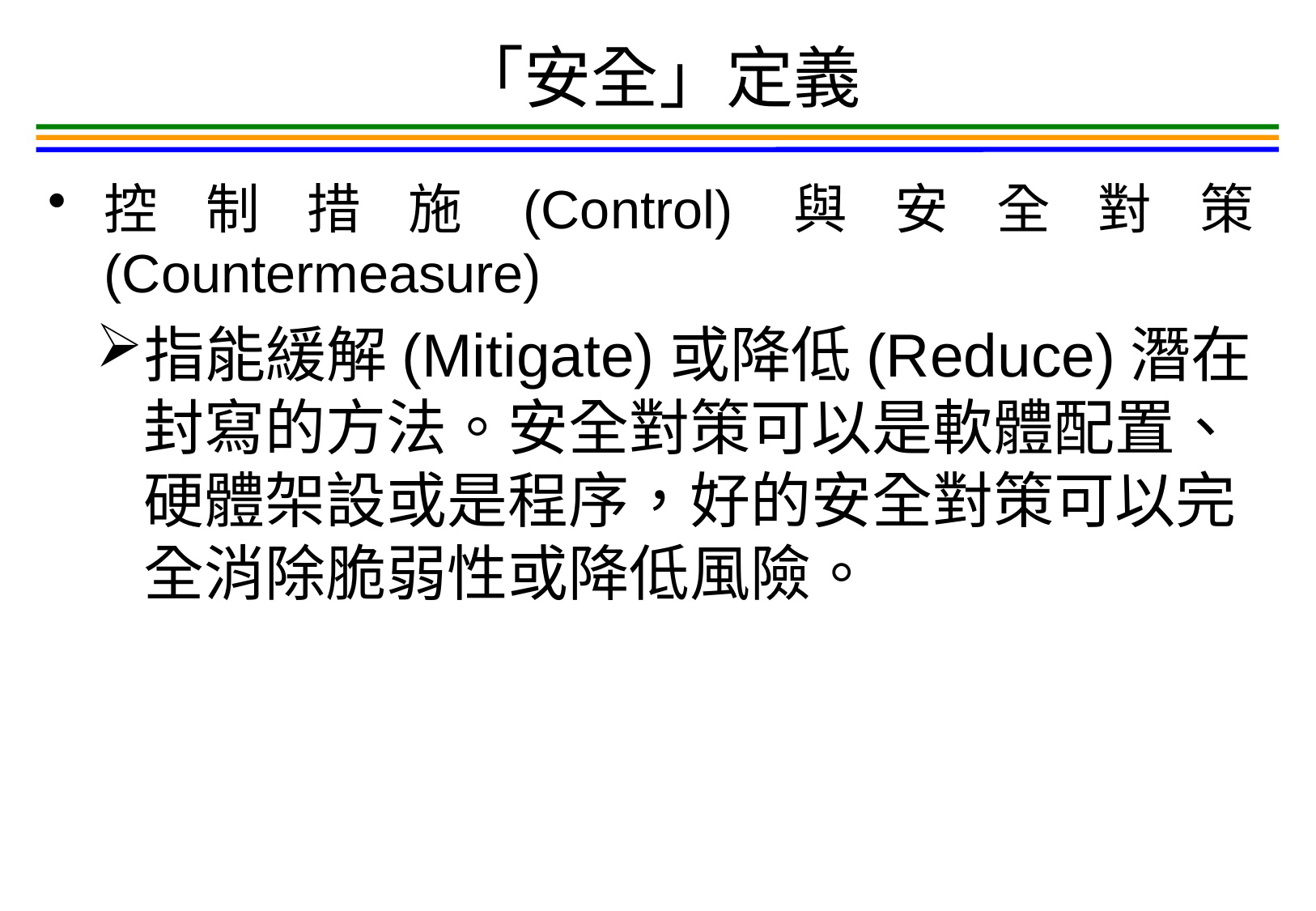

「安全」定義
控制措施(Control)與安全對策(Countermeasure)
指能緩解(Mitigate)或降低(Reduce)潛在封寫的方法。安全對策可以是軟體配置、硬體架設或是程序，好的安全對策可以完全消除脆弱性或降低風險。